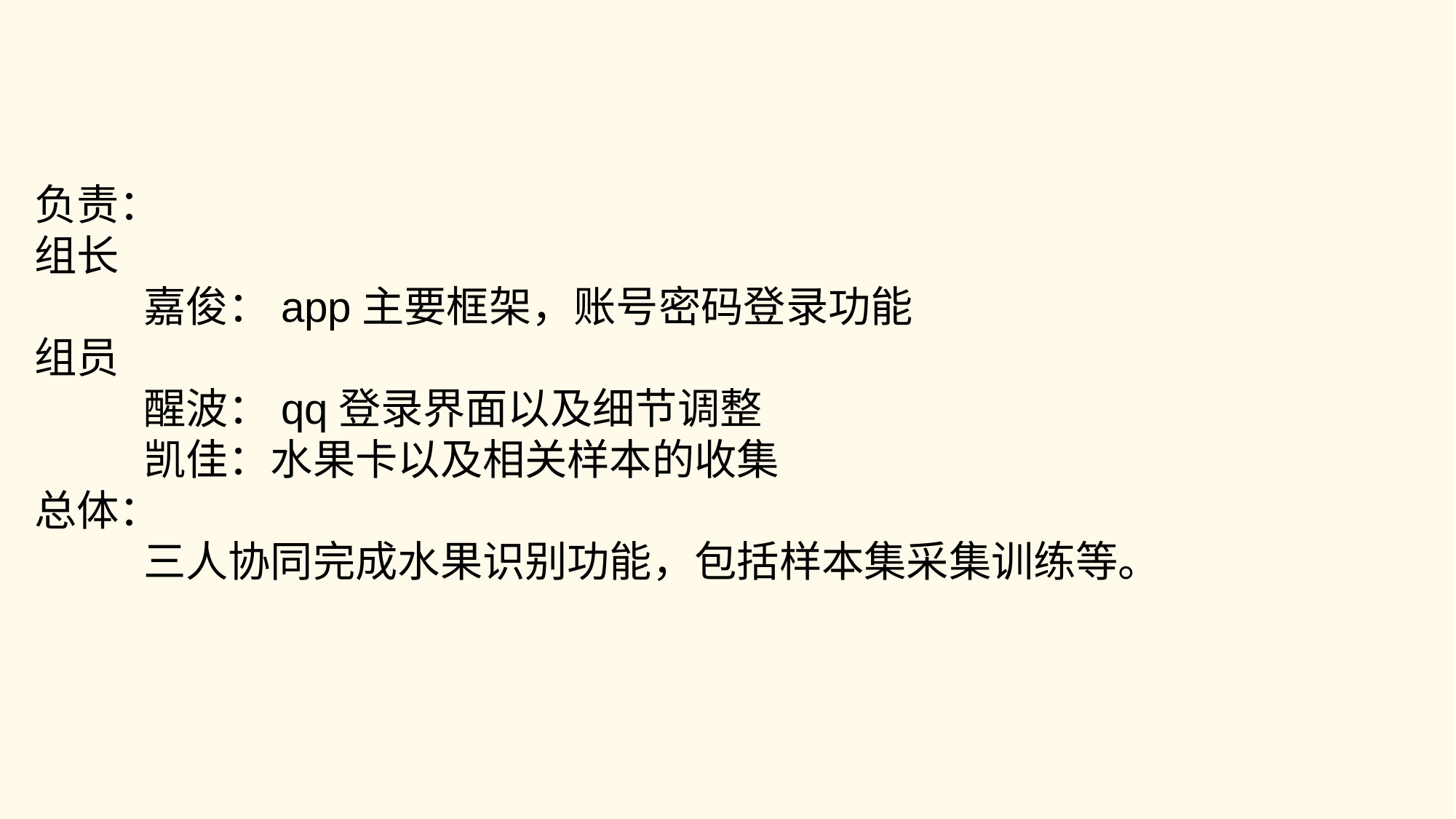

负责：
组长
	嘉俊：app主要框架，账号密码登录功能
组员
	醒波：qq登录界面以及细节调整
	凯佳：水果卡以及相关样本的收集
总体：
	三人协同完成水果识别功能，包括样本集采集训练等。